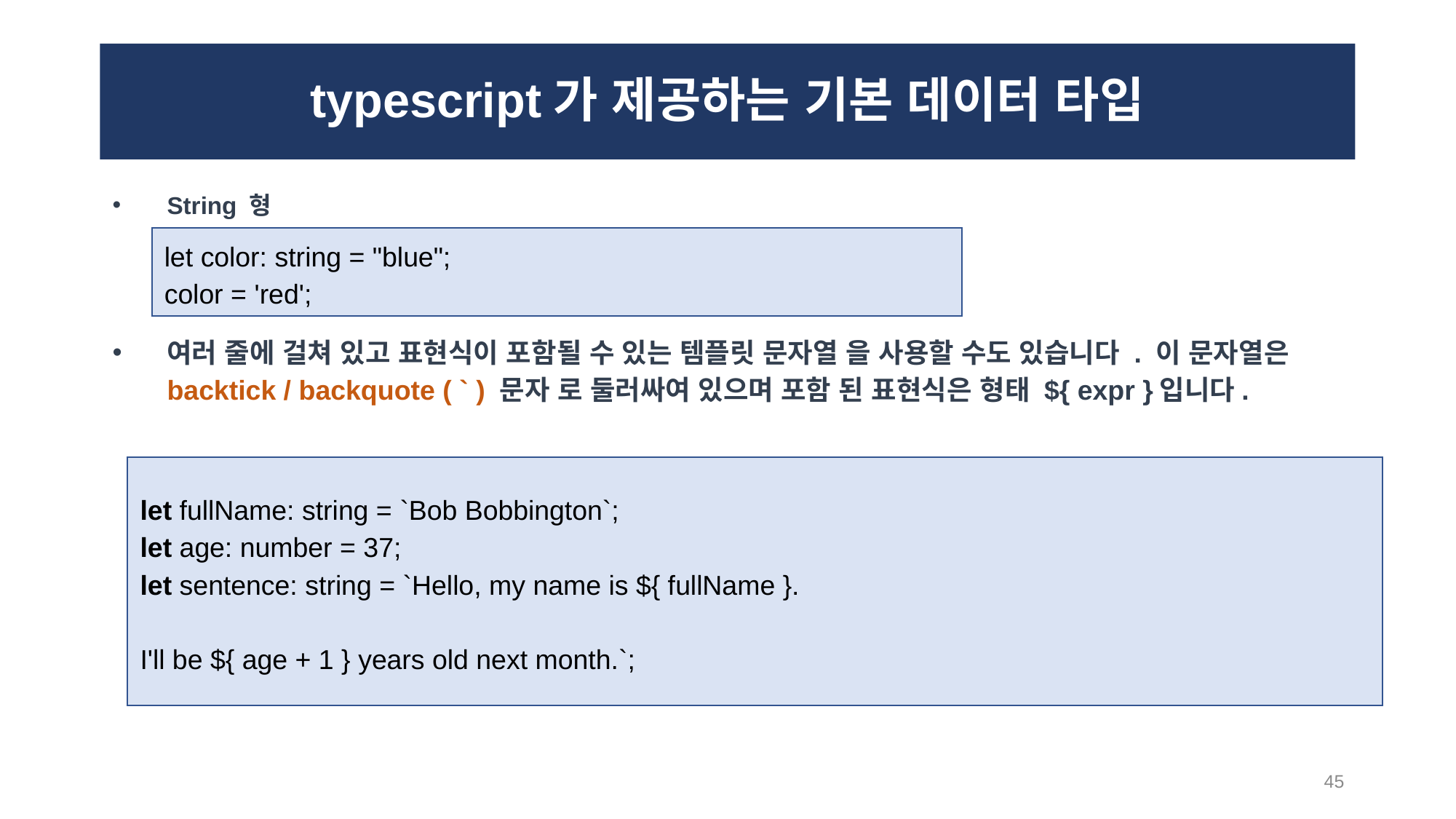

# typescript가 제공하는 기본 데이터 타입
String 형

여러 줄에 걸쳐 있고 표현식이 포함될 수 있는 템플릿 문자열 을 사용할 수도 있습니다 . 이 문자열은 backtick / backquote ( ` ) 문자 로 둘러싸여 있으며 포함 된 표현식은 형태 ${ expr }입니다.
let color: string = "blue";
color = 'red';
let fullName: string = `Bob Bobbington`;
let age: number = 37;
let sentence: string = `Hello, my name is ${ fullName }.

I'll be ${ age + 1 } years old next month.`;
45